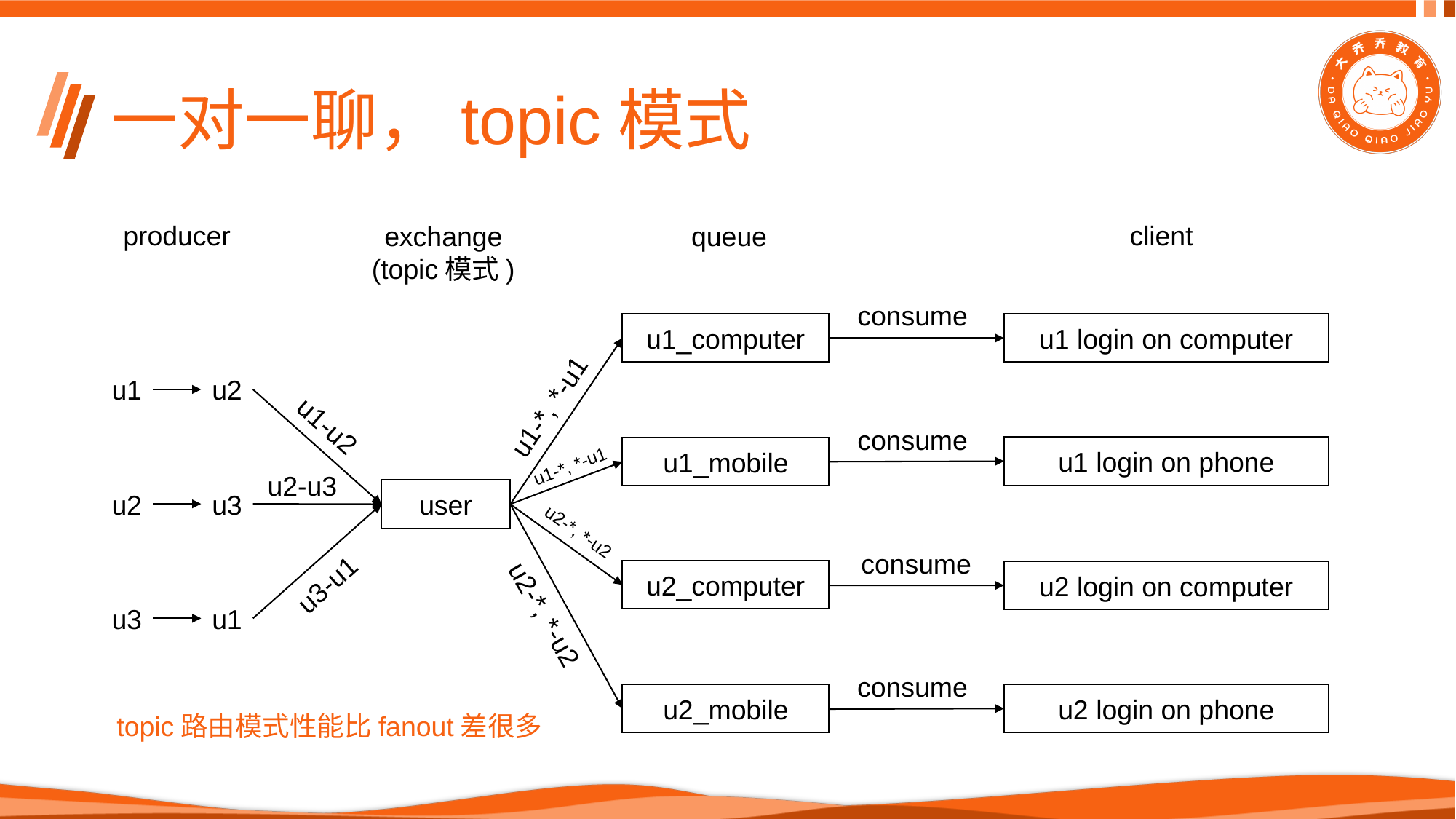

# 一对一聊，topic模式
producer
client
exchange
(topic模式)
queue
consume
u1_computer
u1 login on computer
u1
u2
u1-*, *-u1
u1-u2
consume
u1 login on phone
u1_mobile
u1-*, *-u1
u2-u3
user
u2
u3
u2-*, *-u2
consume
u2_computer
u2 login on computer
u3-u1
u2-*, *-u2
u3
u1
consume
u2 login on phone
u2_mobile
topic路由模式性能比fanout差很多